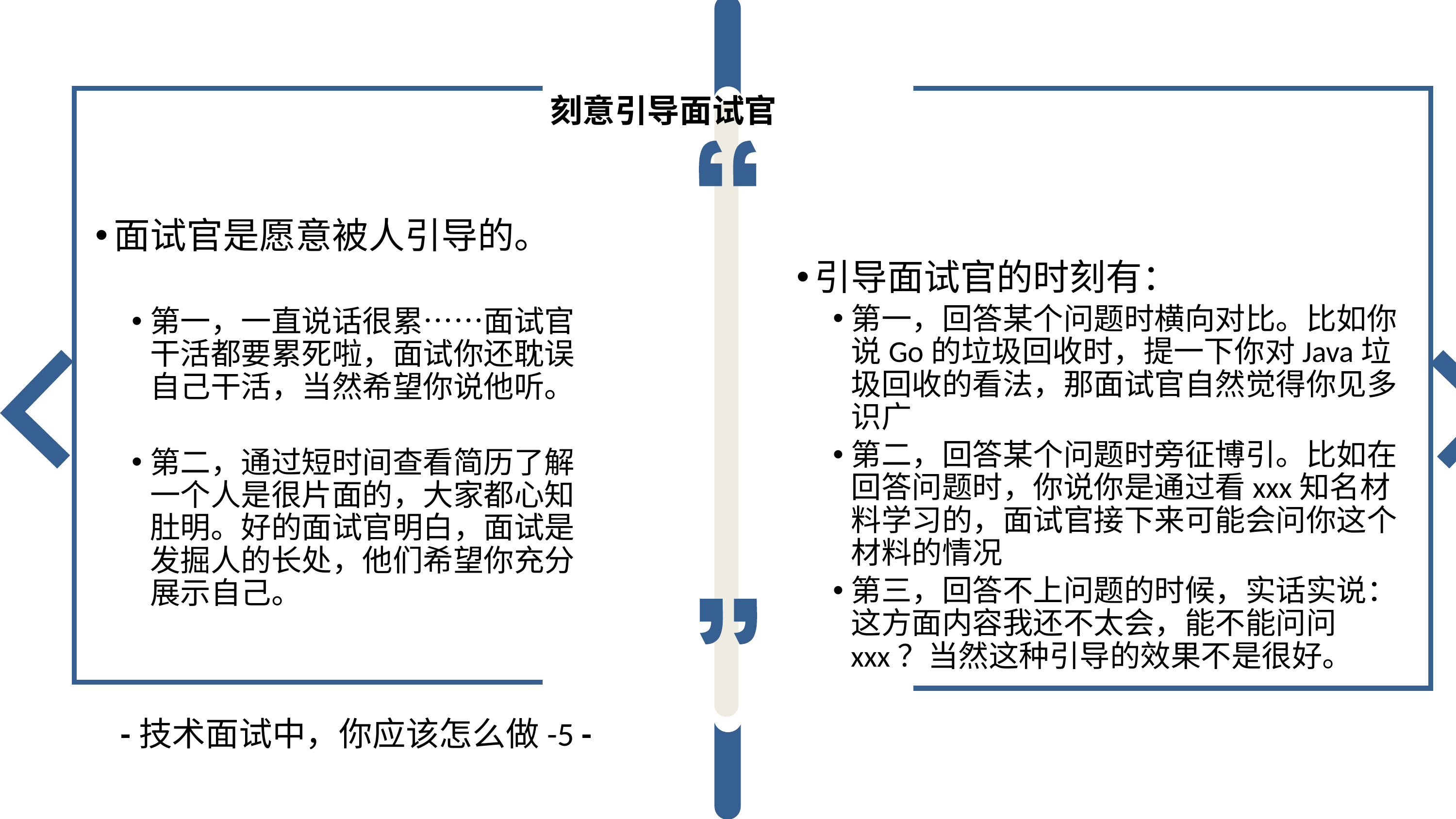

刻意引导面试官

面试官是愿意被人引导的。

第一，一直说话很累……面试官干活都要累死啦，面试你还耽误自己干活，当然希望你说他听。

第二，通过短时间查看简历了解一个人是很片面的，大家都心知肚明。好的面试官明白，面试是发掘人的长处，他们希望你充分展示自己。

引导面试官的时刻有：
第一，回答某个问题时横向对比。比如你说Go的垃圾回收时，提一下你对Java垃圾回收的看法，那面试官自然觉得你见多识广
第二，回答某个问题时旁征博引。比如在回答问题时，你说你是通过看xxx知名材料学习的，面试官接下来可能会问你这个材料的情况
第三，回答不上问题的时候，实话实说：这方面内容我还不太会，能不能问问xxx？当然这种引导的效果不是很好。

-技术面试中，你应该怎么做-5 -